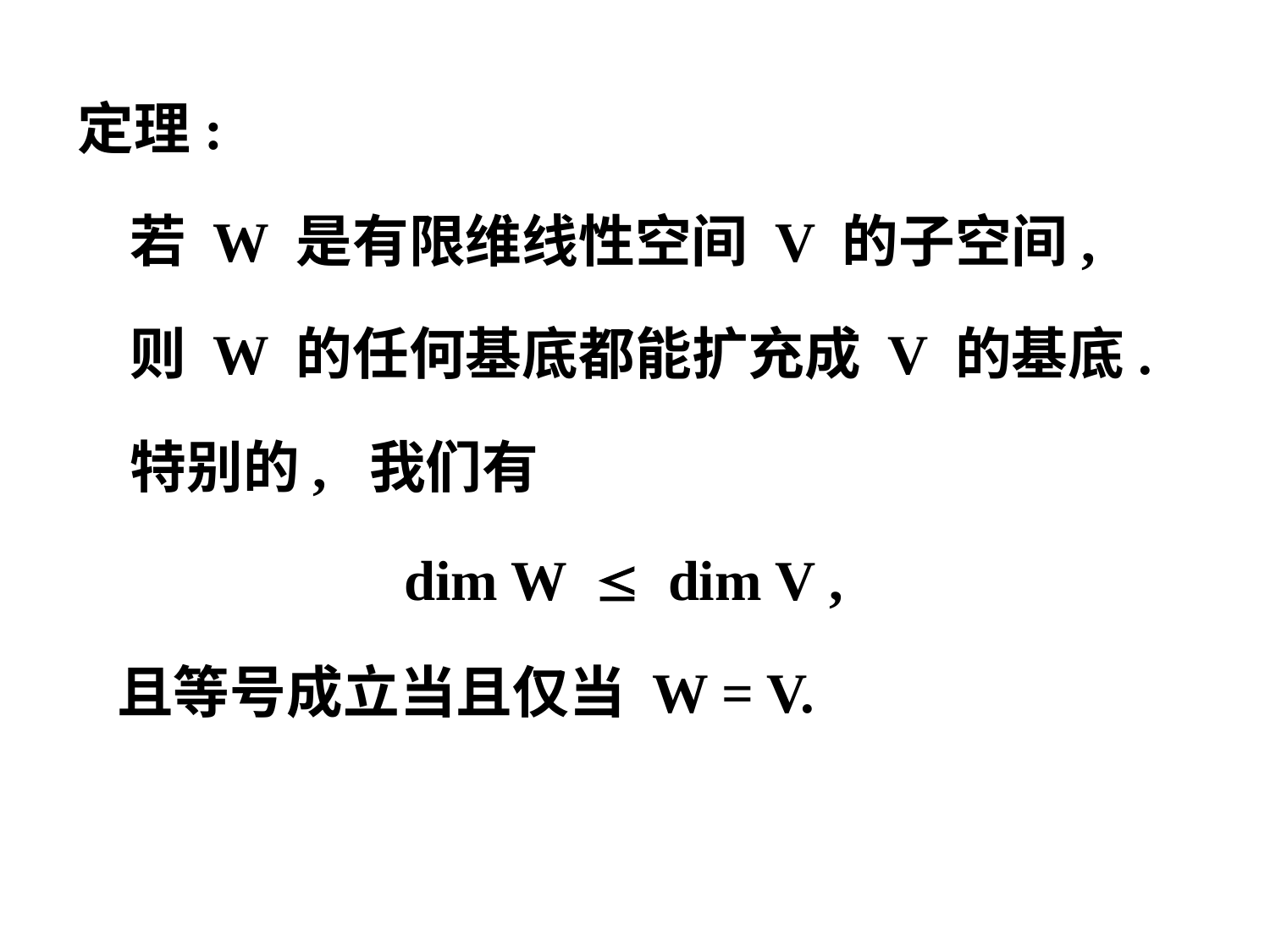

定理:
   若 W 是有限维线性空间 V 的子空间,
   则 W 的任何基底都能扩充成 V 的基底.
   特别的,  我们有
                       dim W  ≤  dim V ,
  且等号成立当且仅当 W = V.